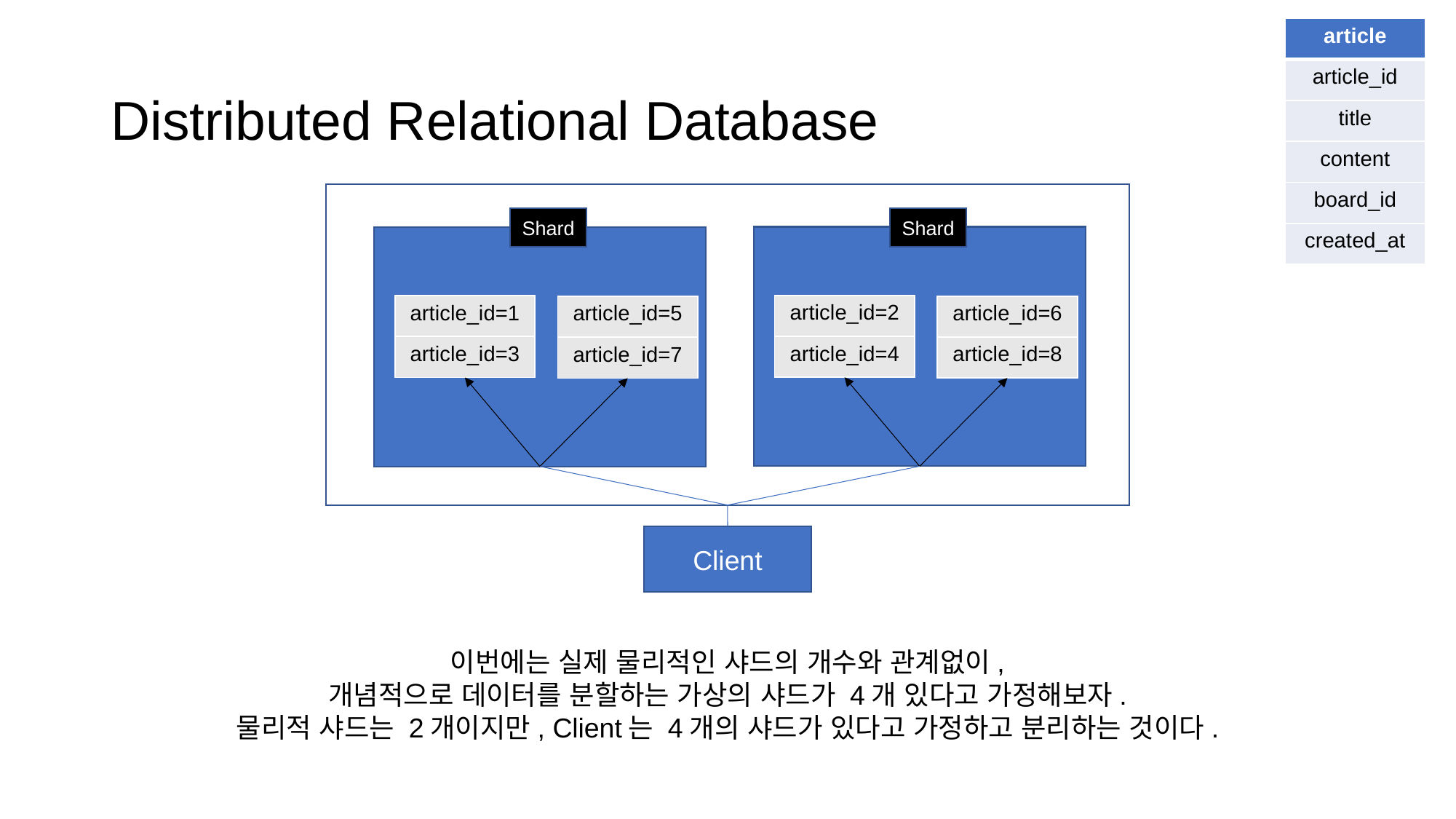

| article |
| --- |
| article\_id |
| title |
| content |
| board\_id |
| created\_at |
# Distributed Relational Database

Shard
Shard

| article\_id=2 |
| --- |
| article\_id=4 |
| article\_id=1 |
| --- |
| article\_id=3 |
| article\_id=6 |
| --- |
| article\_id=8 |
| article\_id=5 |
| --- |
| article\_id=7 |
Client
이번에는 실제 물리적인 샤드의 개수와 관계없이,
개념적으로 데이터를 분할하는 가상의 샤드가 4개 있다고 가정해보자.
물리적 샤드는 2개이지만, Client는 4개의 샤드가 있다고 가정하고 분리하는 것이다.